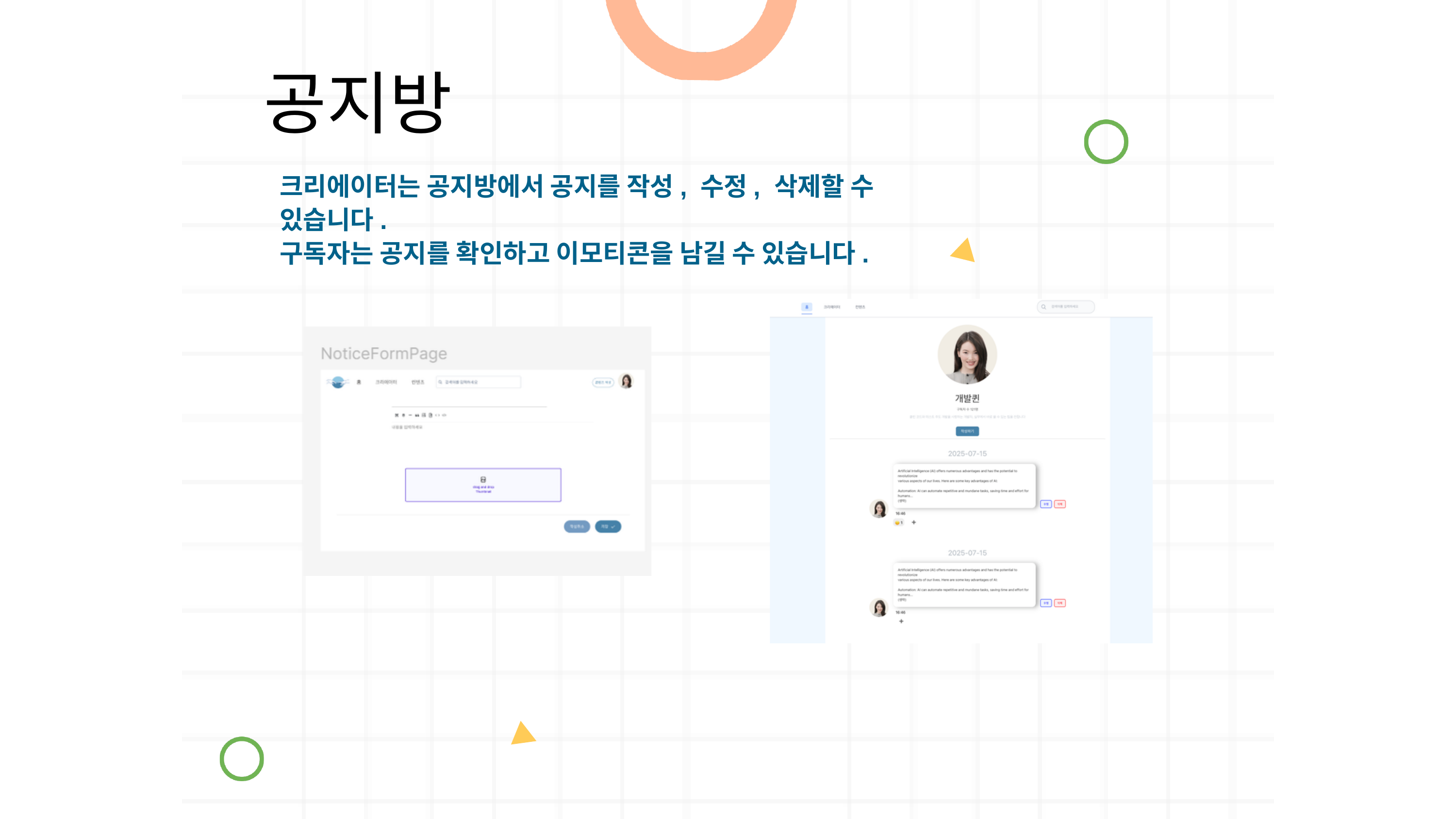

공지방

크리에이터는 공지방에서 공지를 작성, 수정, 삭제할 수 있습니다.
구독자는 공지를 확인하고 이모티콘을 남길 수 있습니다.